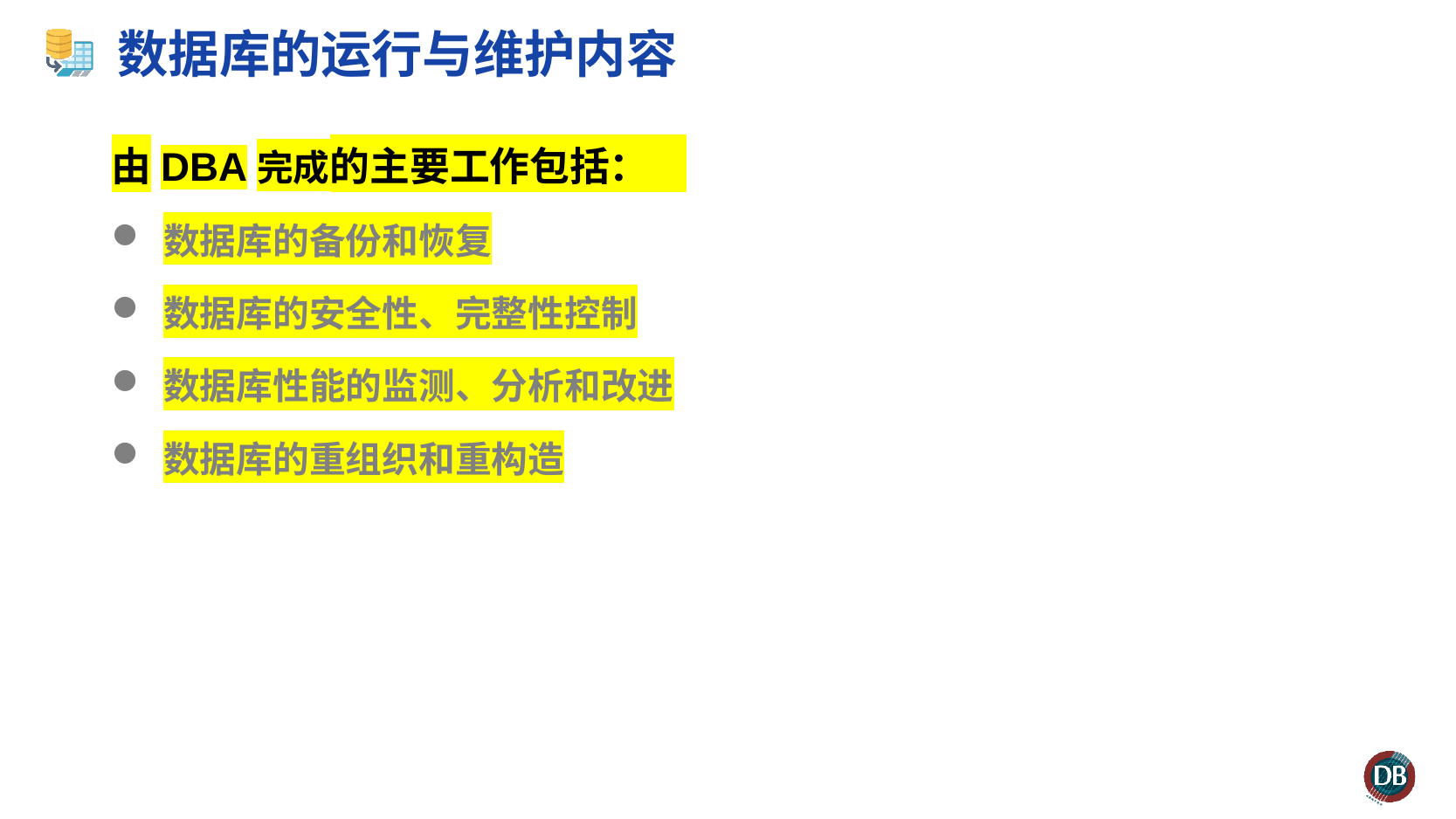

# 数据库的运行与维护内容
由DBA完成的主要工作包括：
数据库的备份和恢复
数据库的安全性、完整性控制
数据库性能的监测、分析和改进
数据库的重组织和重构造